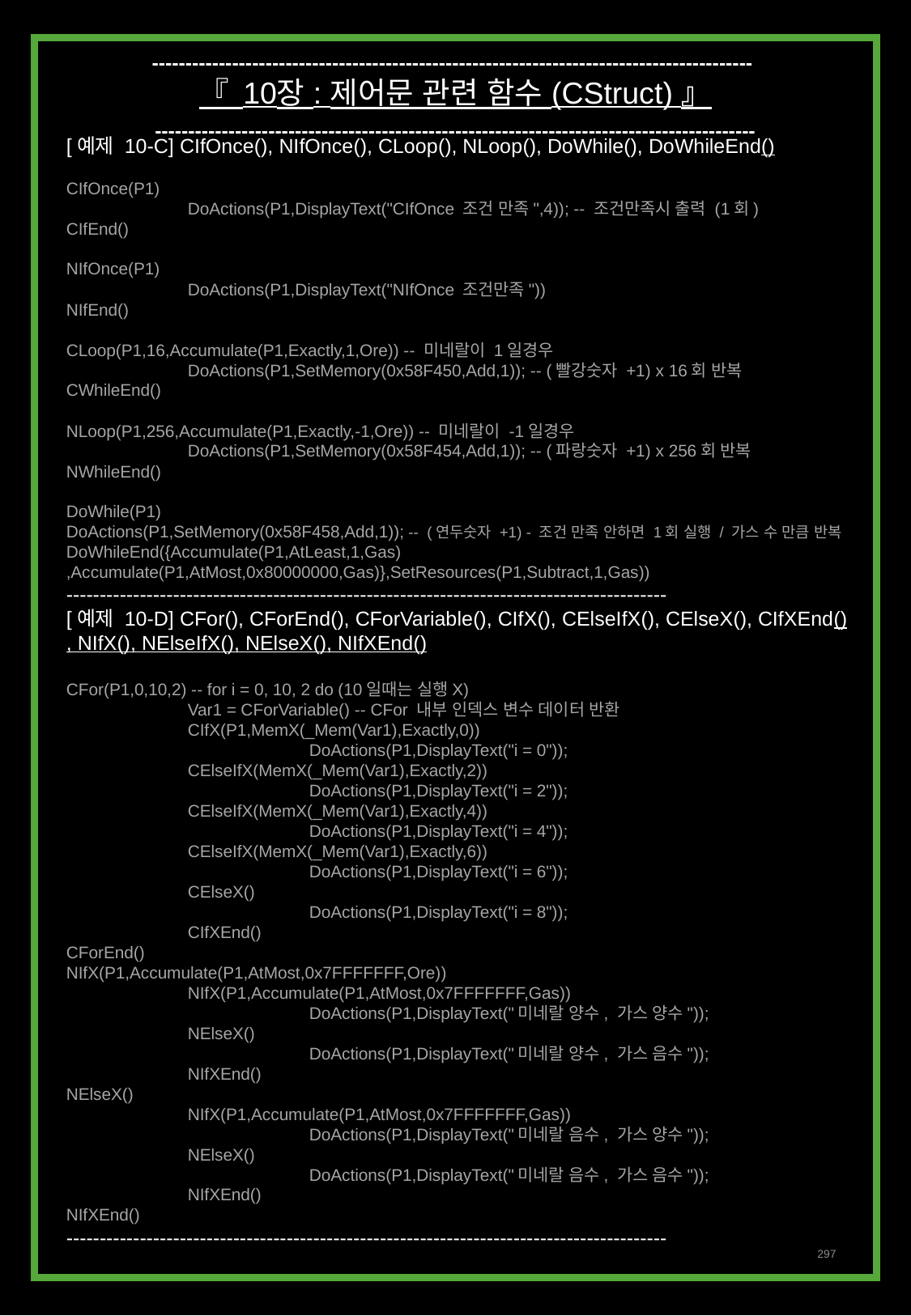

------------------------------------------------------------------------------------------
『  10장 : 제어문 관련 함수 (CStruct) 』
------------------------------------------------------------------------------------------
[예제 10-C] CIfOnce(), NIfOnce(), CLoop(), NLoop(), DoWhile(), DoWhileEnd()

CIfOnce(P1)
	DoActions(P1,DisplayText("CIfOnce 조건 만족",4)); -- 조건만족시 출력 (1회)
CIfEnd()

NIfOnce(P1)
	DoActions(P1,DisplayText("NIfOnce 조건만족"))
NIfEnd()

CLoop(P1,16,Accumulate(P1,Exactly,1,Ore)) -- 미네랄이 1일경우
	DoActions(P1,SetMemory(0x58F450,Add,1)); -- (빨강숫자 +1) x 16회 반복
CWhileEnd()

NLoop(P1,256,Accumulate(P1,Exactly,-1,Ore)) -- 미네랄이 -1일경우
	DoActions(P1,SetMemory(0x58F454,Add,1)); -- (파랑숫자 +1) x 256회 반복
NWhileEnd()

DoWhile(P1)
DoActions(P1,SetMemory(0x58F458,Add,1)); --  (연두숫자 +1) - 조건 만족 안하면 1회 실행 / 가스 수 만큼 반복
DoWhileEnd({Accumulate(P1,AtLeast,1,Gas)
,Accumulate(P1,AtMost,0x80000000,Gas)},SetResources(P1,Subtract,1,Gas))
------------------------------------------------------------------------------------------
[예제 10-D] CFor(), CForEnd(), CForVariable(), CIfX(), CElseIfX(), CElseX(), CIfXEnd()
, NIfX(), NElseIfX(), NElseX(), NIfXEnd()

CFor(P1,0,10,2) -- for i = 0, 10, 2 do (10일때는 실행X)
	Var1 = CForVariable() -- CFor 내부 인덱스 변수 데이터 반환
	CIfX(P1,MemX(_Mem(Var1),Exactly,0))
		DoActions(P1,DisplayText("i = 0"));
	CElseIfX(MemX(_Mem(Var1),Exactly,2))
		DoActions(P1,DisplayText("i = 2"));
	CElseIfX(MemX(_Mem(Var1),Exactly,4))
		DoActions(P1,DisplayText("i = 4"));
	CElseIfX(MemX(_Mem(Var1),Exactly,6))
		DoActions(P1,DisplayText("i = 6"));
	CElseX()
		DoActions(P1,DisplayText("i = 8"));
	CIfXEnd()
CForEnd()
NIfX(P1,Accumulate(P1,AtMost,0x7FFFFFFF,Ore))
	NIfX(P1,Accumulate(P1,AtMost,0x7FFFFFFF,Gas))
		DoActions(P1,DisplayText("미네랄 양수, 가스 양수"));
	NElseX()
		DoActions(P1,DisplayText("미네랄 양수, 가스 음수"));
	NIfXEnd()
NElseX()
	NIfX(P1,Accumulate(P1,AtMost,0x7FFFFFFF,Gas))
		DoActions(P1,DisplayText("미네랄 음수, 가스 양수"));
	NElseX()
		DoActions(P1,DisplayText("미네랄 음수, 가스 음수"));
	NIfXEnd()
NIfXEnd()
------------------------------------------------------------------------------------------
297